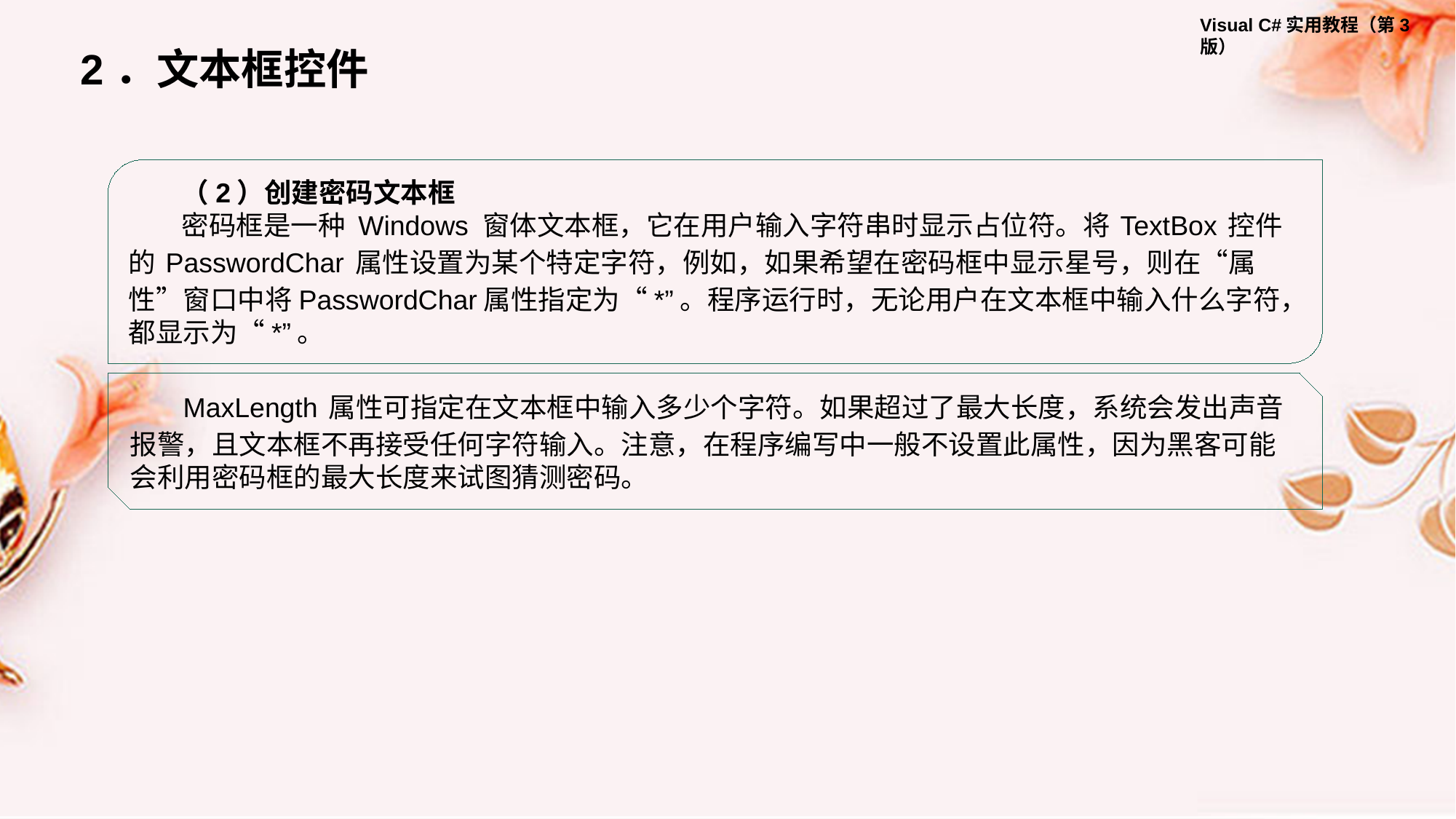

2．文本框控件
（2）创建密码文本框
密码框是一种 Windows 窗体文本框，它在用户输入字符串时显示占位符。将 TextBox 控件的 PasswordChar 属性设置为某个特定字符，例如，如果希望在密码框中显示星号，则在“属性”窗口中将PasswordChar属性指定为“*”。程序运行时，无论用户在文本框中输入什么字符，都显示为“*”。
MaxLength 属性可指定在文本框中输入多少个字符。如果超过了最大长度，系统会发出声音报警，且文本框不再接受任何字符输入。注意，在程序编写中一般不设置此属性，因为黑客可能会利用密码框的最大长度来试图猜测密码。